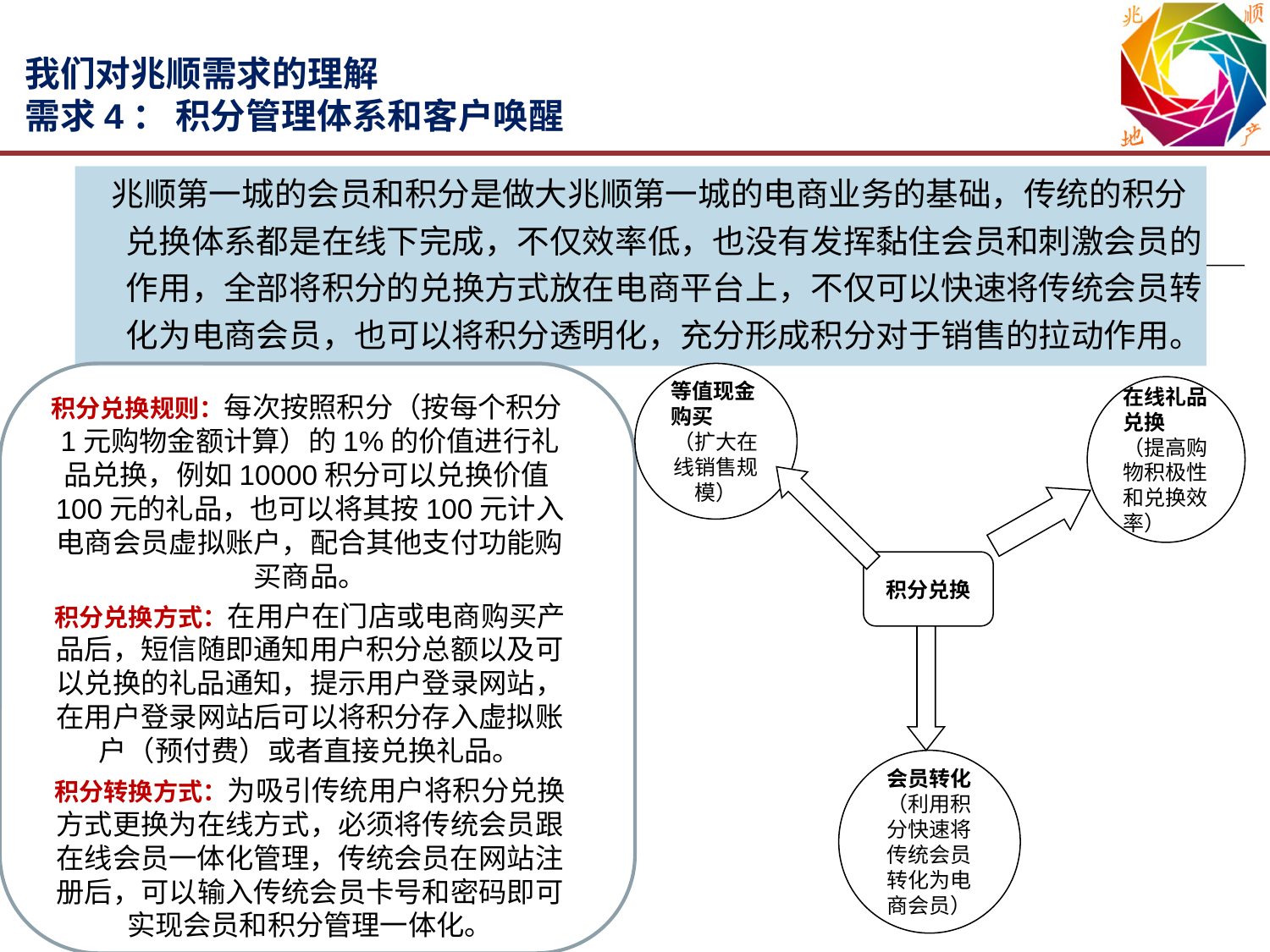

# 我们对兆顺需求的理解 需求4： 积分管理体系和客户唤醒
       兆顺第一城的会员和积分是做大兆顺第一城的电商业务的基础，传统的积分兑换体系都是在线下完成，不仅效率低，也没有发挥黏住会员和刺激会员的作用，全部将积分的兑换方式放在电商平台上，不仅可以快速将传统会员转化为电商会员，也可以将积分透明化，充分形成积分对于销售的拉动作用。

等值现金购买
（扩大在线销售规模）
在线礼品兑换
（提高购物积极性和兑换效率）

积分兑换

会员转化
（利用积分快速将传统会员转化为电商会员）
积分兑换规则：每次按照积分（按每个积分1元购物金额计算）的1%的价值进行礼品兑换，例如10000积分可以兑换价值100元的礼品，也可以将其按100元计入电商会员虚拟账户，配合其他支付功能购买商品。
积分兑换方式：在用户在门店或电商购买产品后，短信随即通知用户积分总额以及可以兑换的礼品通知，提示用户登录网站，在用户登录网站后可以将积分存入虚拟账户（预付费）或者直接兑换礼品。
积分转换方式：为吸引传统用户将积分兑换方式更换为在线方式，必须将传统会员跟在线会员一体化管理，传统会员在网站注册后，可以输入传统会员卡号和密码即可实现会员和积分管理一体化。

13